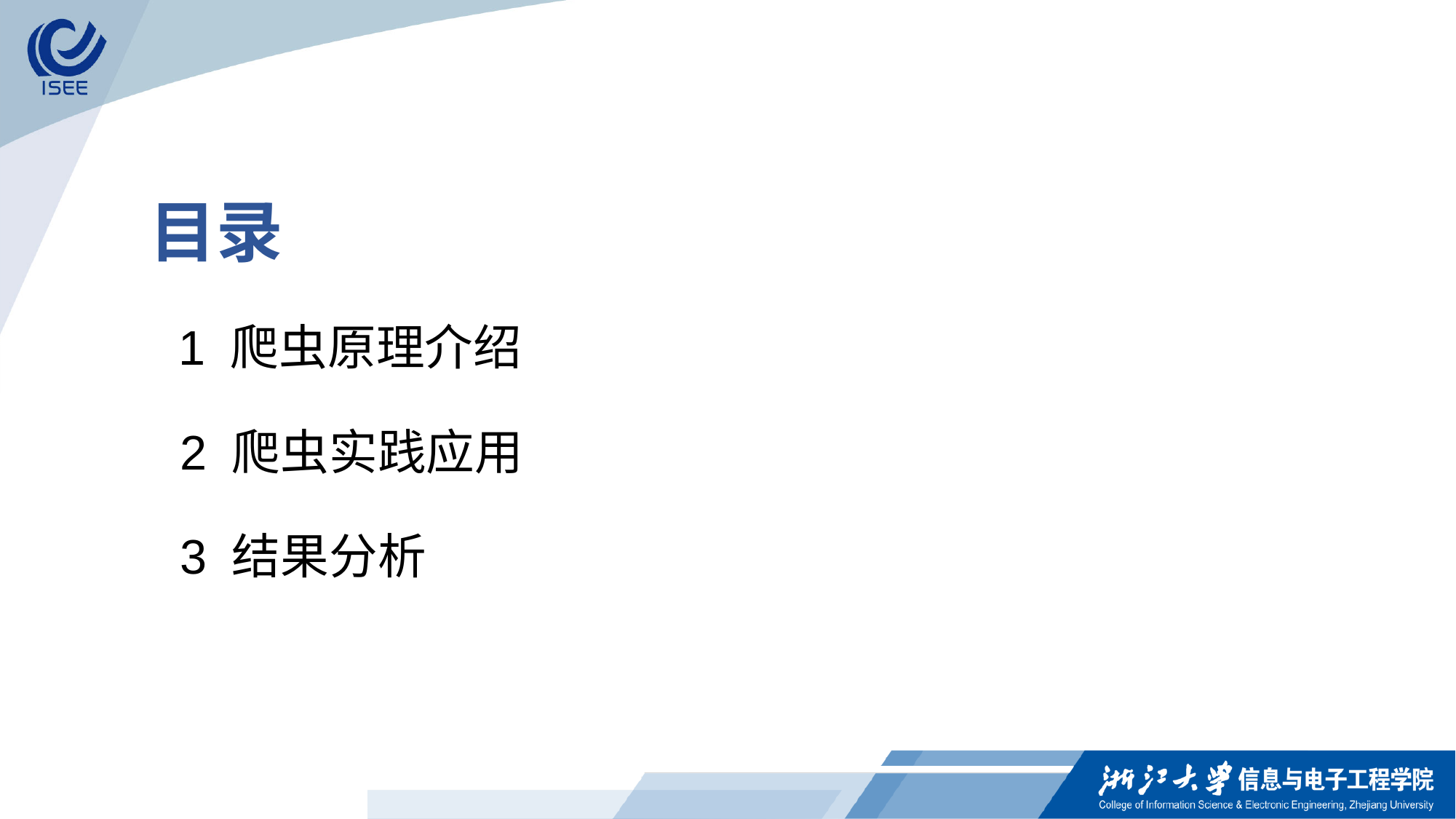

目录
1 爬虫原理介绍
2 爬虫实践应用
3 结果分析